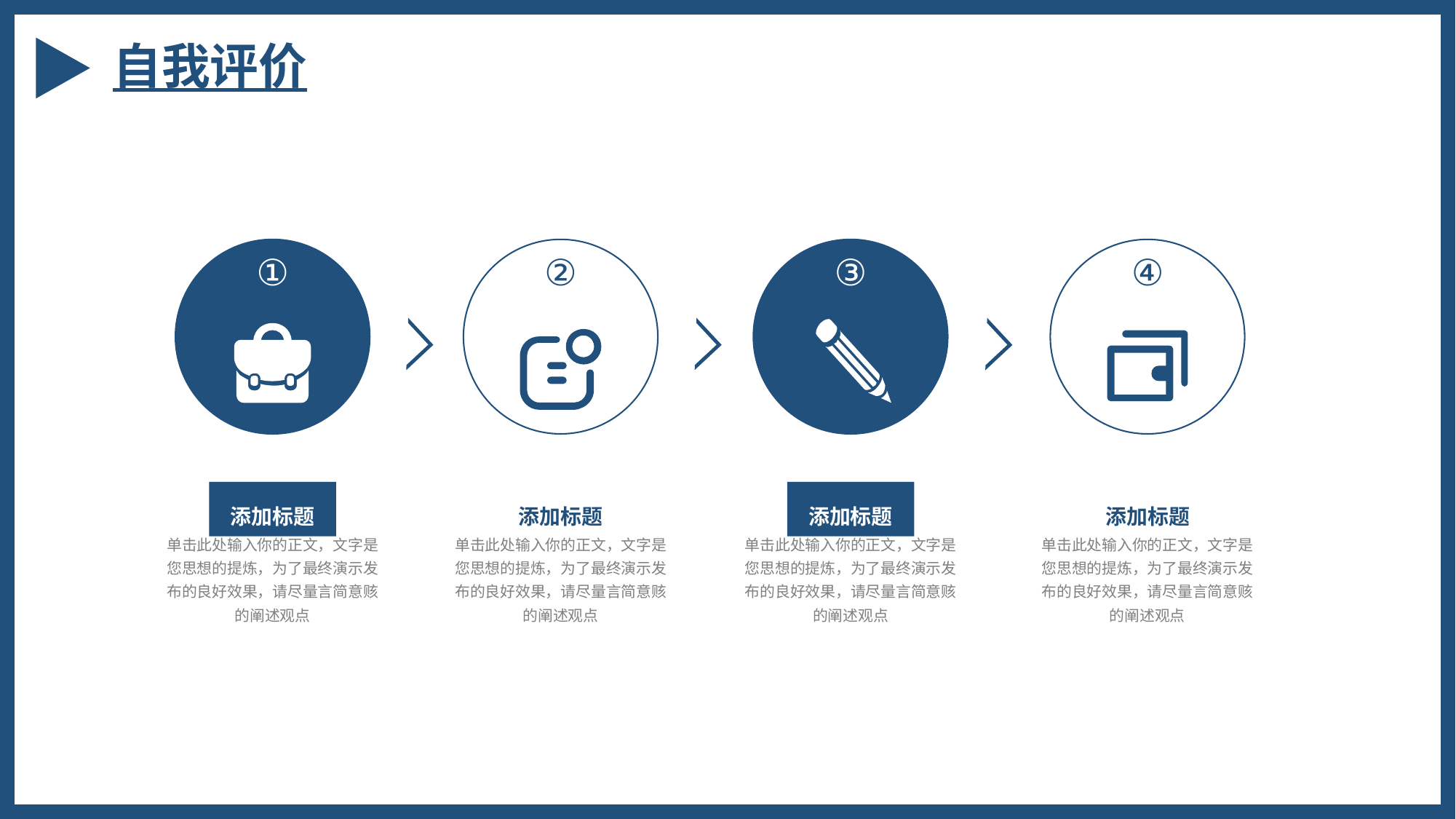

自我评价

①
②
③
④

添加标题
单击此处输入你的正文，文字是您思想的提炼，为了最终演示发布的良好效果，请尽量言简意赅的阐述观点
添加标题
单击此处输入你的正文，文字是您思想的提炼，为了最终演示发布的良好效果，请尽量言简意赅的阐述观点
添加标题
单击此处输入你的正文，文字是您思想的提炼，为了最终演示发布的良好效果，请尽量言简意赅的阐述观点
添加标题
单击此处输入你的正文，文字是您思想的提炼，为了最终演示发布的良好效果，请尽量言简意赅的阐述观点